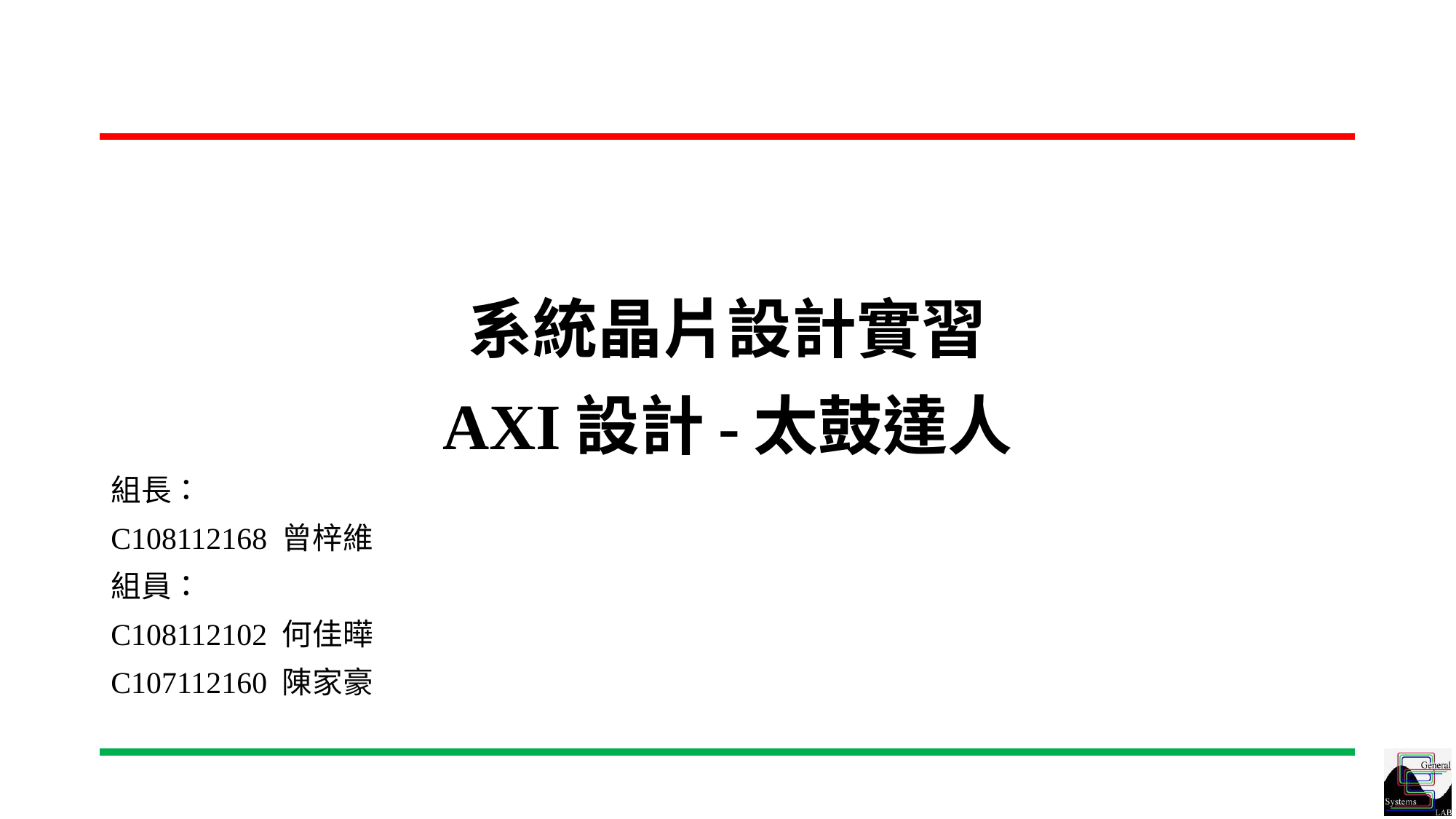

# 系統晶片設計實習 AXI設計-太鼓達人
組長：
C108112168 曾梓維
組員：
C108112102 何佳曄
C107112160 陳家豪